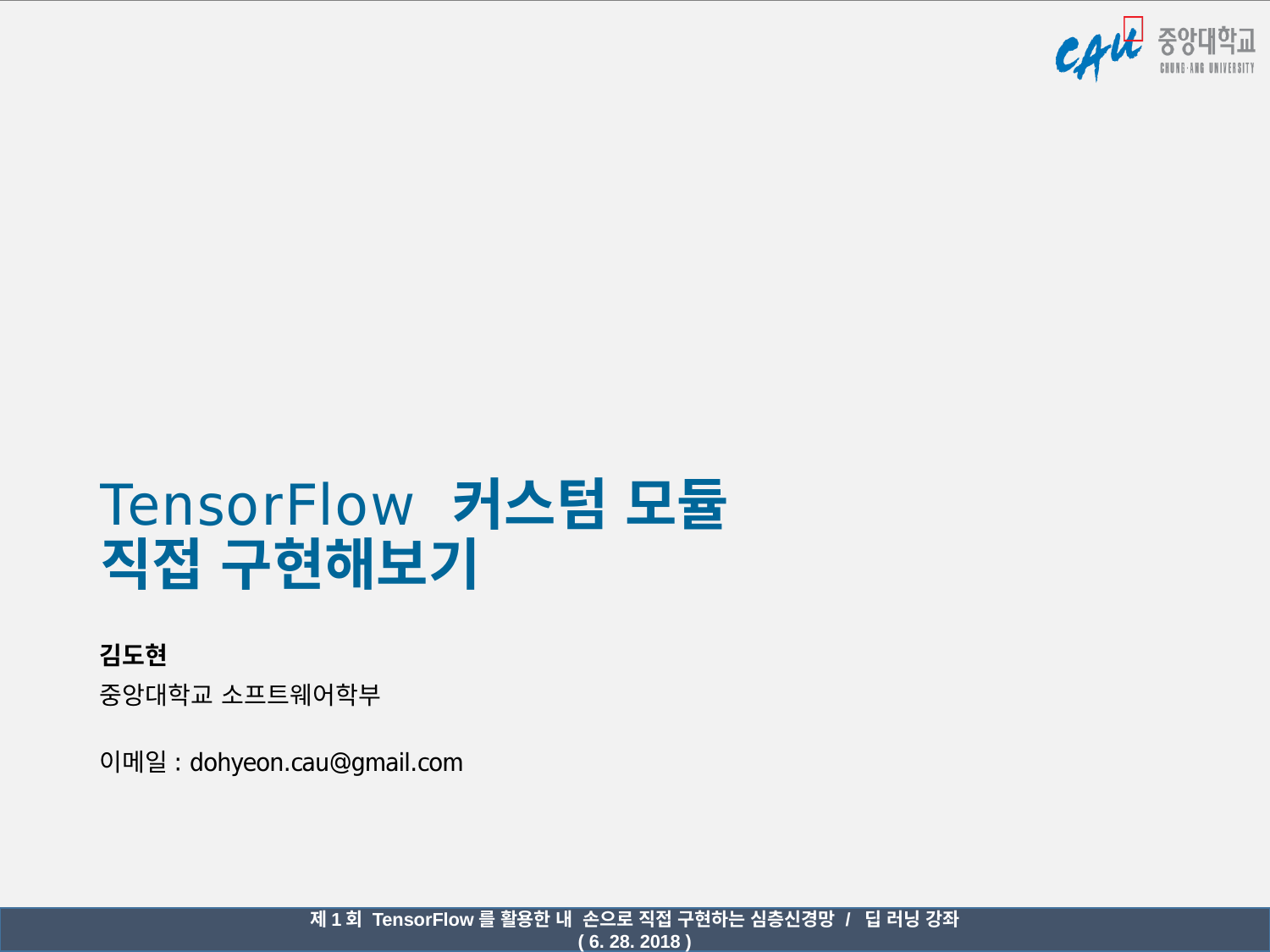

# TensorFlow 커스텀 모듈 직접 구현해보기
김도현
중앙대학교 소프트웨어학부
이메일: dohyeon.cau@gmail.com